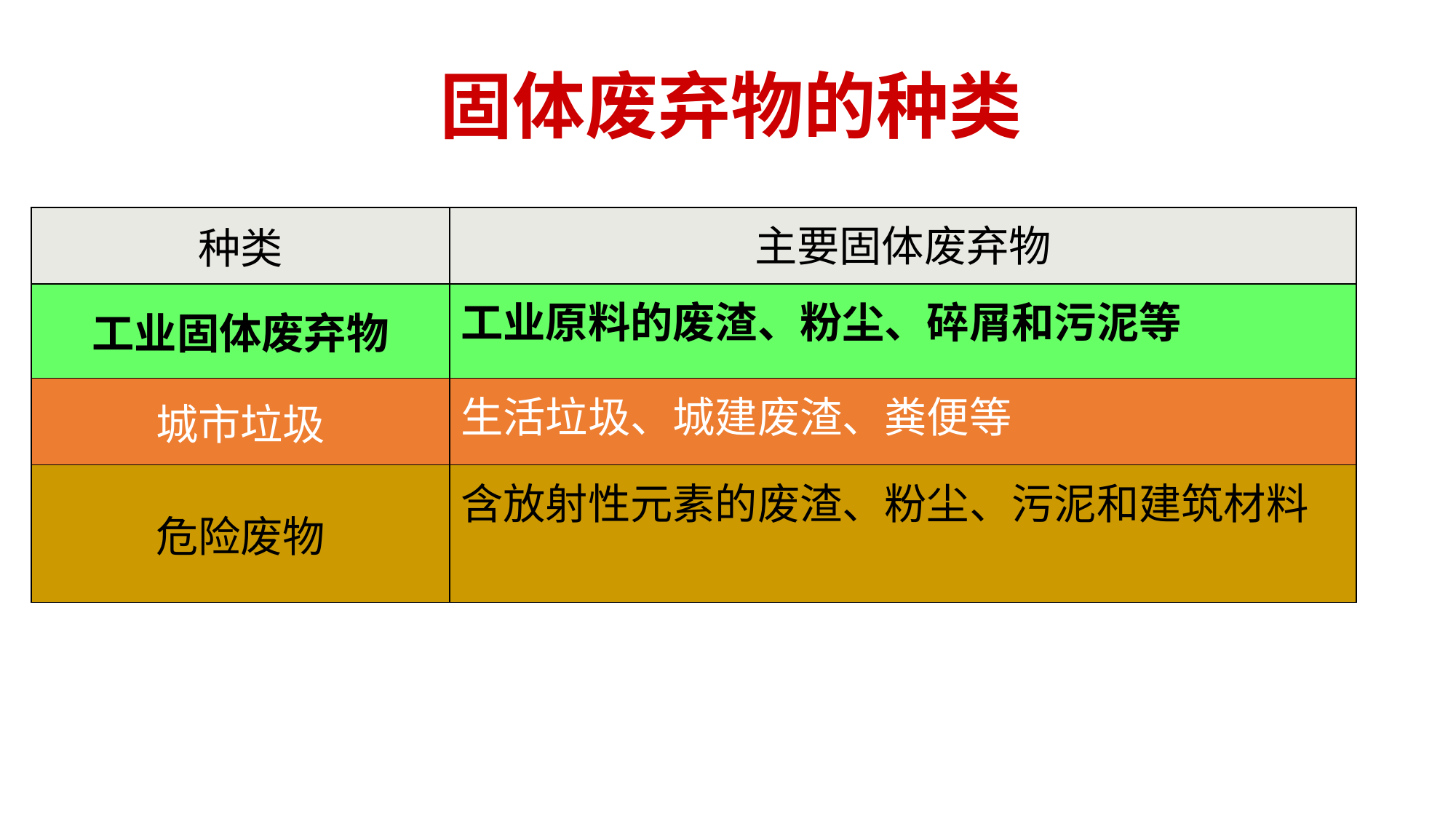

固体废弃物的种类
| 种类 | 主要固体废弃物 |
| --- | --- |
| 工业固体废弃物 | 工业原料的废渣、粉尘、碎屑和污泥等 |
| 城市垃圾 | 生活垃圾、城建废渣、粪便等 |
| 危险废物 | 含放射性元素的废渣、粉尘、污泥和建筑材料 |